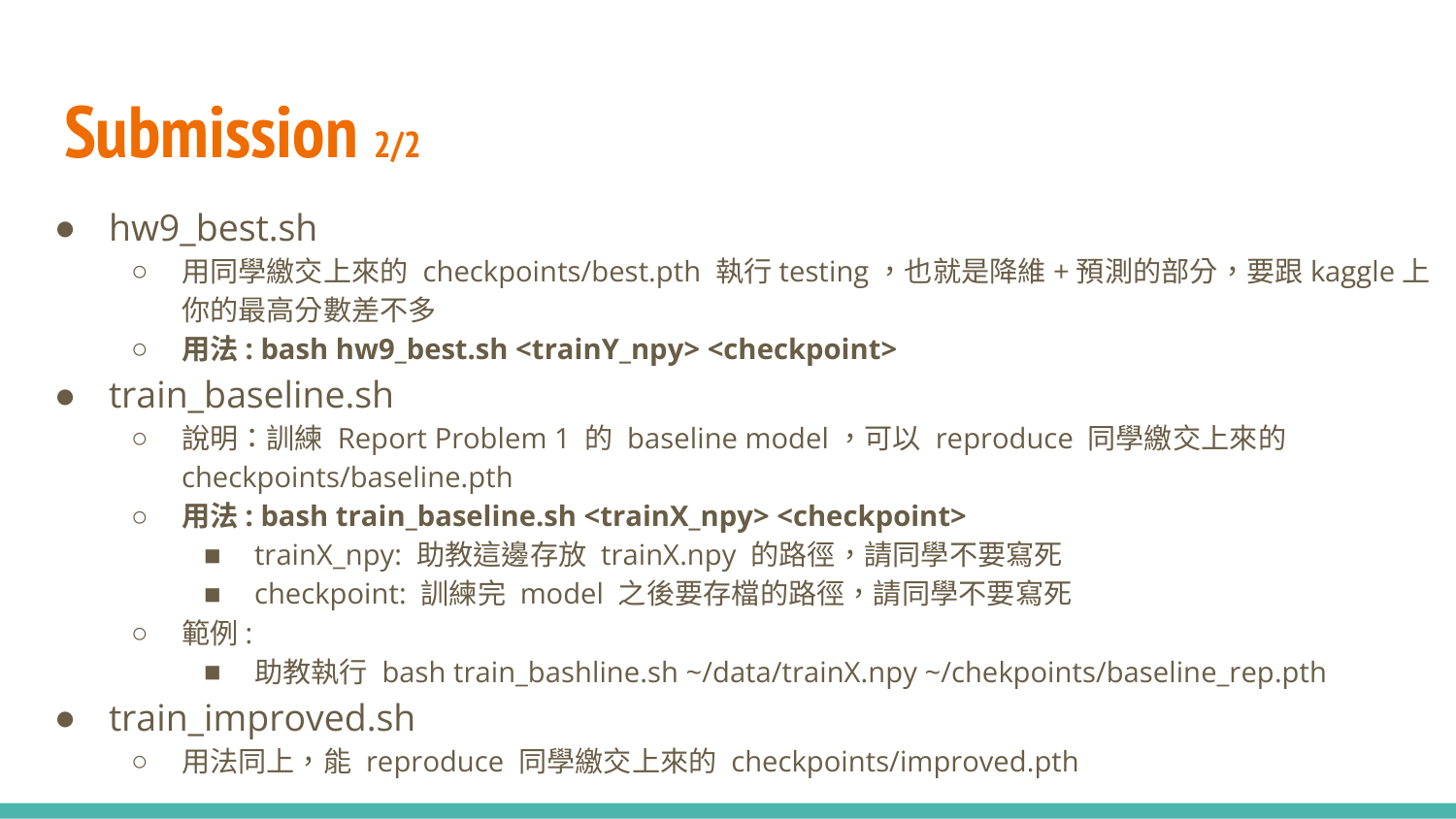

# Submission 2/2
hw9_best.sh
用同學繳交上來的 checkpoints/best.pth 執行testing，也就是降維+預測的部分，要跟kaggle上你的最高分數差不多
用法: bash hw9_best.sh <trainY_npy> <checkpoint>
train_baseline.sh
說明：訓練 Report Problem 1 的 baseline model，可以 reproduce 同學繳交上來的 checkpoints/baseline.pth
用法: bash train_baseline.sh <trainX_npy> <checkpoint>
trainX_npy: 助教這邊存放 trainX.npy 的路徑，請同學不要寫死
checkpoint: 訓練完 model 之後要存檔的路徑，請同學不要寫死
範例:
助教執行 bash train_bashline.sh ~/data/trainX.npy ~/chekpoints/baseline_rep.pth
train_improved.sh
用法同上，能 reproduce 同學繳交上來的 checkpoints/improved.pth